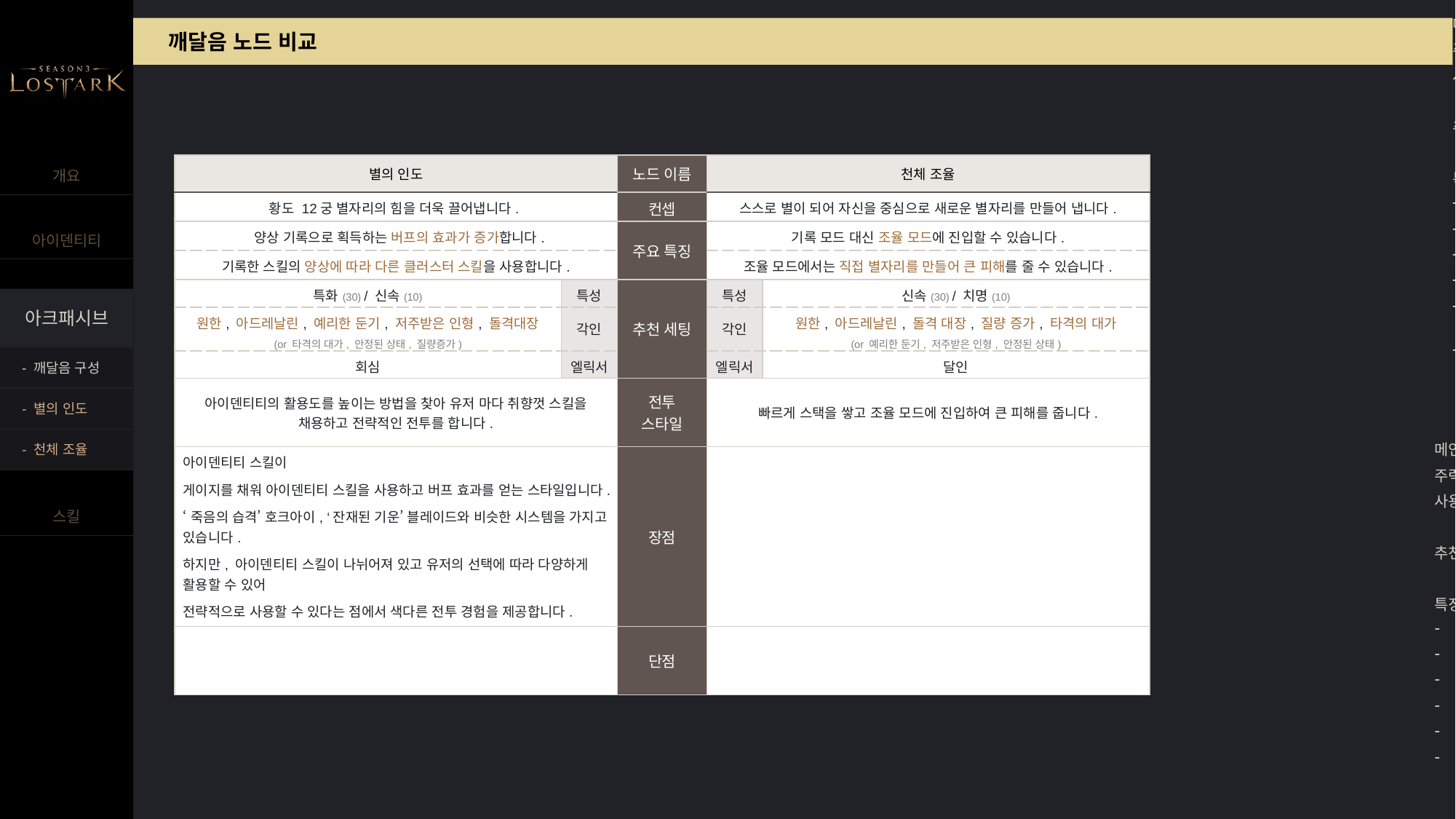

메인 특성 : 특화/치명
주력 스킬 : [별자리 스킬], 클러스터 스킬
사용 각인 : 아드,

추천 진화 4티어 노드 : 뭉특한 가시, 입식 타격가

특징:
치적 시너지
마나 소모량 적음
공이속 느림. 대신 이동 스킬이 있음.
아이덴티티 스킬 멸화/겁화 효율 높음
클러스터 스킬의 치명타 적중률이 높음.
뭉가 효율 100% 가능 (치적 119 – 자체 치적 시너지 포함)
별자리 스킬의 치명타 적중률은 soso.
뭉가 효율 100% 불가능 (치적 100 - 자체 치적 시너지 포함)

깨달음 노드 비교
| 별의 인도 |  | 노드 이름 | 천체 조율 |  |
| --- | --- | --- | --- | --- |
| 황도 12궁 별자리의 힘을 더욱 끌어냅니다. |  | 컨셉 | 스스로 별이 되어 자신을 중심으로 새로운 별자리를 만들어 냅니다. |  |
| 양상 기록으로 획득하는 버프의 효과가 증가합니다. |  | 주요 특징 | 기록 모드 대신 조율 모드에 진입할 수 있습니다. |  |
| 기록한 스킬의 양상에 따라 다른 클러스터 스킬을 사용합니다. |  |  | 조율 모드에서는 직접 별자리를 만들어 큰 피해를 줄 수 있습니다. |  |
| 특화(30) / 신속(10) | 특성 | 추천 세팅 | 특성 | 신속(30) / 치명(10) |
| 원한, 아드레날린, 예리한 둔기, 저주받은 인형, 돌격대장 (or 타격의 대가, 안정된 상태, 질량증가) | 각인 |  | 각인 | 원한, 아드레날린, 돌격 대장, 질량 증가, 타격의 대가 (or 예리한 둔기, 저주받은 인형, 안정된 상태) |
| 회심 | 엘릭서 |  | 엘릭서 | 달인 |
| 아이덴티티의 활용도를 높이는 방법을 찾아 유저 마다 취향껏 스킬을 채용하고 전략적인 전투를 합니다. |  | 전투 스타일 | 빠르게 스택을 쌓고 조율 모드에 진입하여 큰 피해를 줍니다. |  |
| 아이덴티티 스킬이 게이지를 채워 아이덴티티 스킬을 사용하고 버프 효과를 얻는 스타일입니다. ‘죽음의 습격’ 호크아이, ‘잔재된 기운’ 블레이드와 비슷한 시스템을 가지고 있습니다. 하지만, 아이덴티티 스킬이 나뉘어져 있고 유저의 선택에 따라 다양하게 활용할 수 있어 전략적으로 사용할 수 있다는 점에서 색다른 전투 경험을 제공합니다. |  | 장점 |  |  |
|  |  | 단점 |  |  |
- 깨달음 구성
- 별의 인도
- 천체 조율
메인 특성 : 신속, 치명
주력 스킬 : [현상 스킬] 70% / [별자리 스킬] 30%
사용 각인 : 아드, 마나 효율 증가, 돌격대장, 질량 증가 등

추천 진화 4티어 노드 : 뭉특한 가시(극치), 음속 돌파(극신), 마나 용광로(반반)

특징:
치적 시너지
마나 회복이 가능함.
신속과 치명의 적절한 조합 (극신or극치는 지양)
고치명 : 뭉가 (한 사이클이 강력함)
고신속: 마용 등 (사이클이 자주 돌아음)
취향 껏 특성 수치 선택